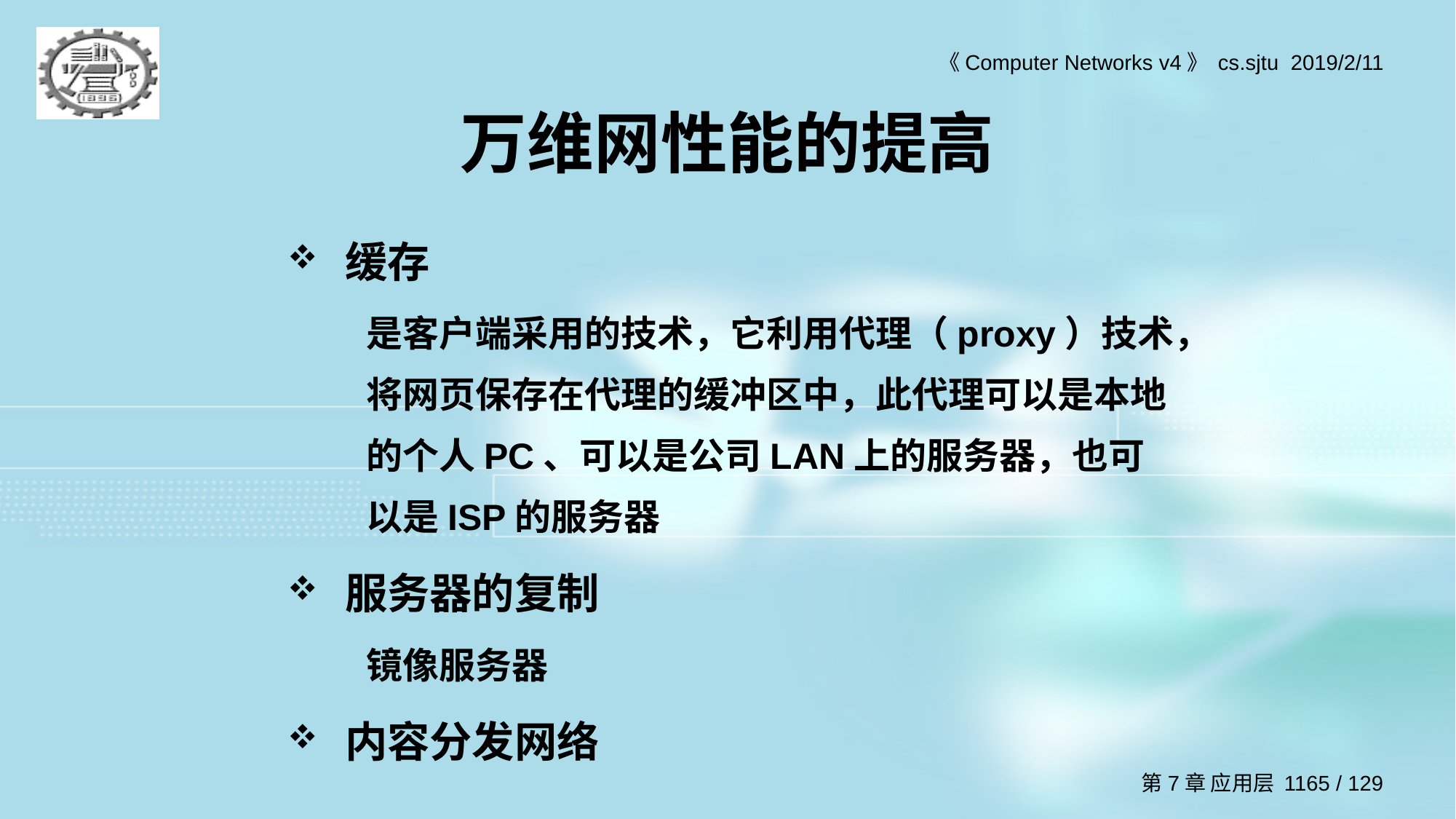

# 万维网性能的提高
缓存
是客户端采用的技术，它利用代理（proxy）技术，将网页保存在代理的缓冲区中，此代理可以是本地的个人PC、可以是公司LAN上的服务器，也可以是ISP的服务器
服务器的复制
镜像服务器
内容分发网络